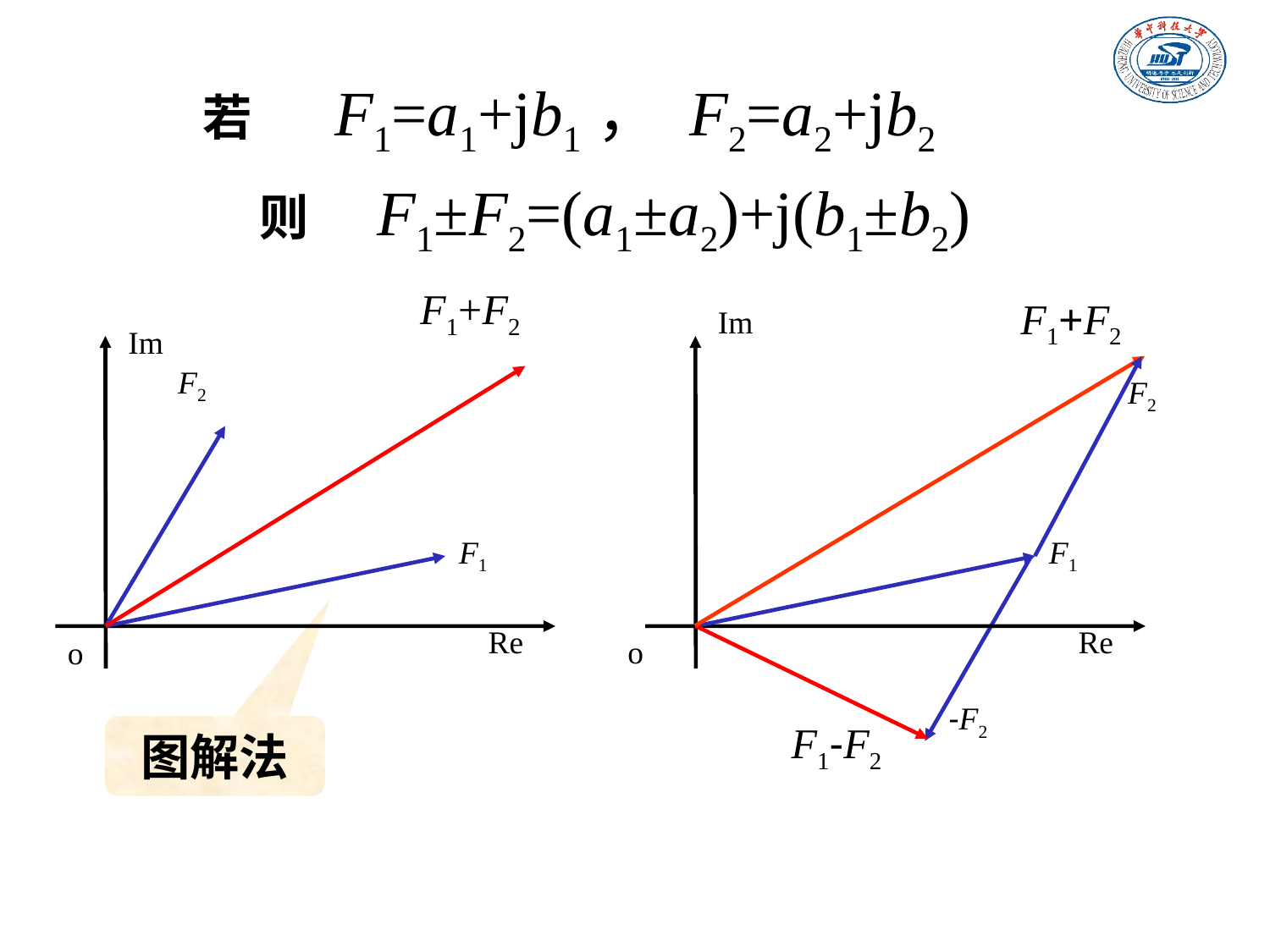

若      F1=a1+jb1， F2=a2+jb2
则     F1±F2=(a1±a2)+j(b1±b2)
F1+F2
Im

F2

F1

Re

o
F1+F2

Im

F1

Re
o

F2

-F2

F1-F2
图解法